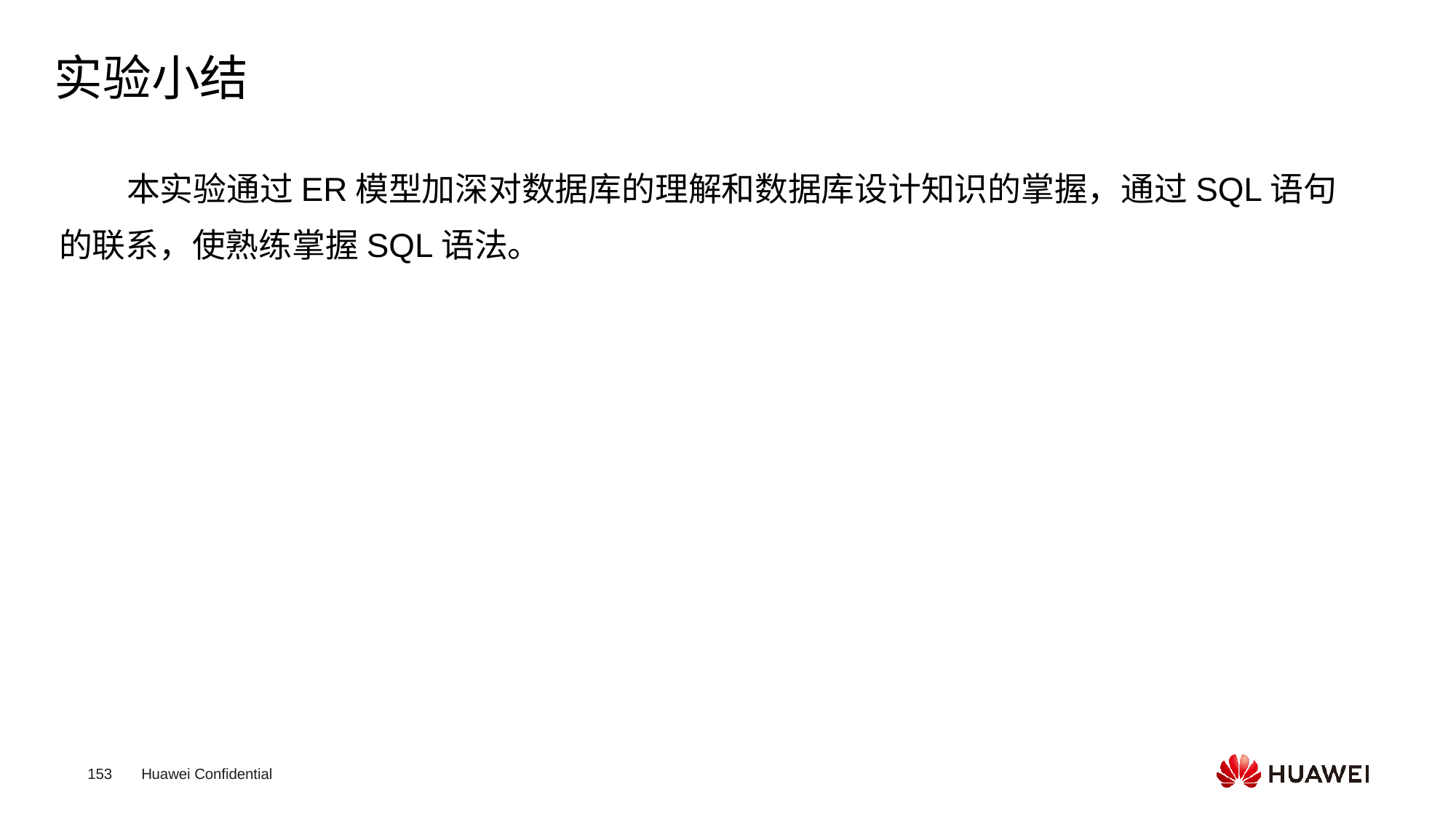

# 实验小结
        本实验通过ER模型加深对数据库的理解和数据库设计知识的掌握，通过SQL语句的联系，使熟练掌握SQL语法。
Text
Text
Text
Text
Text
Text
Text
Text
Text
Text
Text
Text
Text
Text
Text
Text
Text
Text
Text
Text
Text
Text
Text
Text
Text
Text
Text
Text
Text
Text
Text
Text
Text
Text
Text
Text
Text
Text
Text
Text
Text
Text
Text
Text
Text
Text